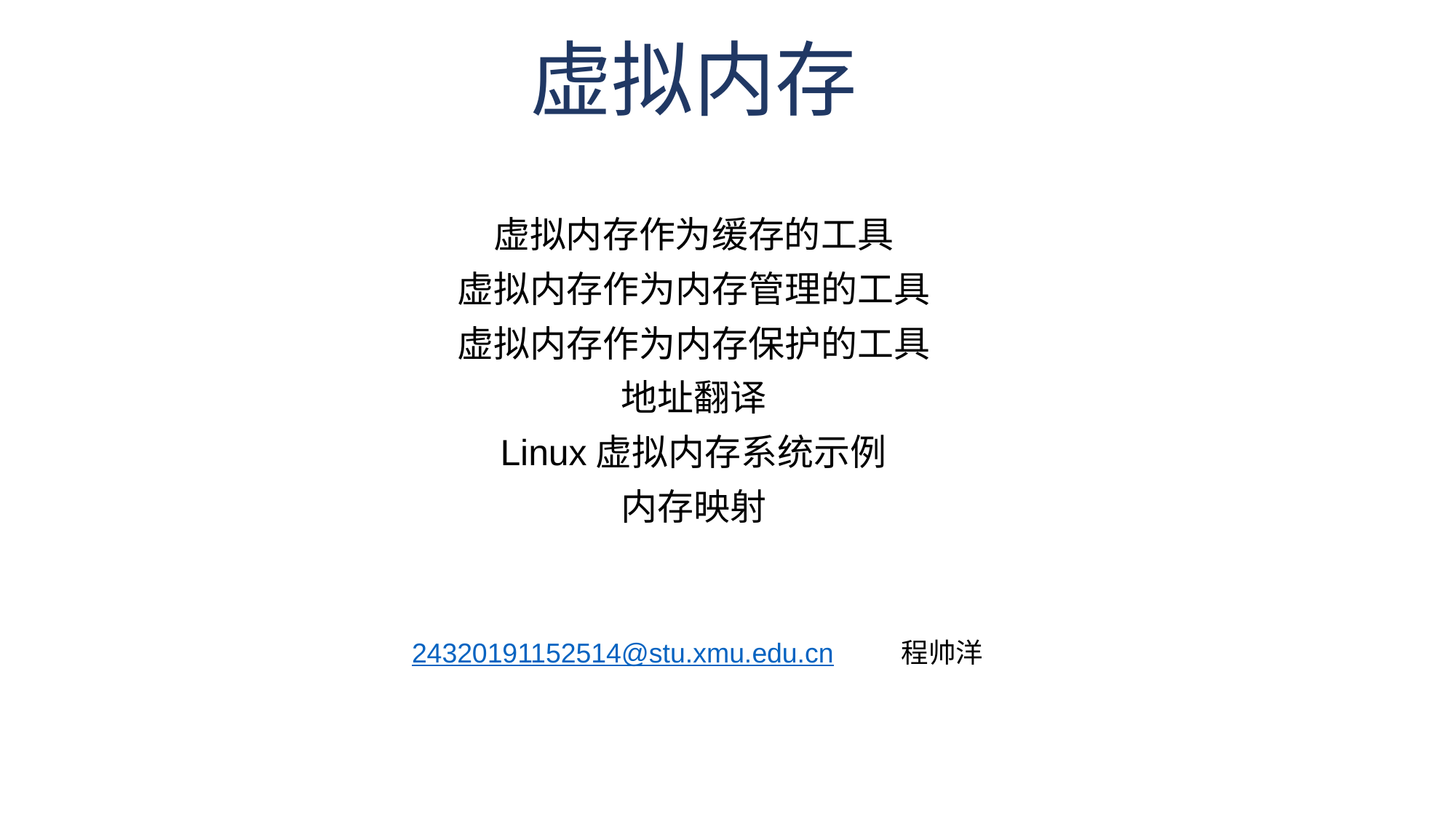

# 虚拟内存
虚拟内存作为缓存的工具
虚拟内存作为内存管理的工具
虚拟内存作为内存保护的工具
地址翻译
Linux虚拟内存系统示例
内存映射

24320191152514@stu.xmu.edu.cn        程帅洋